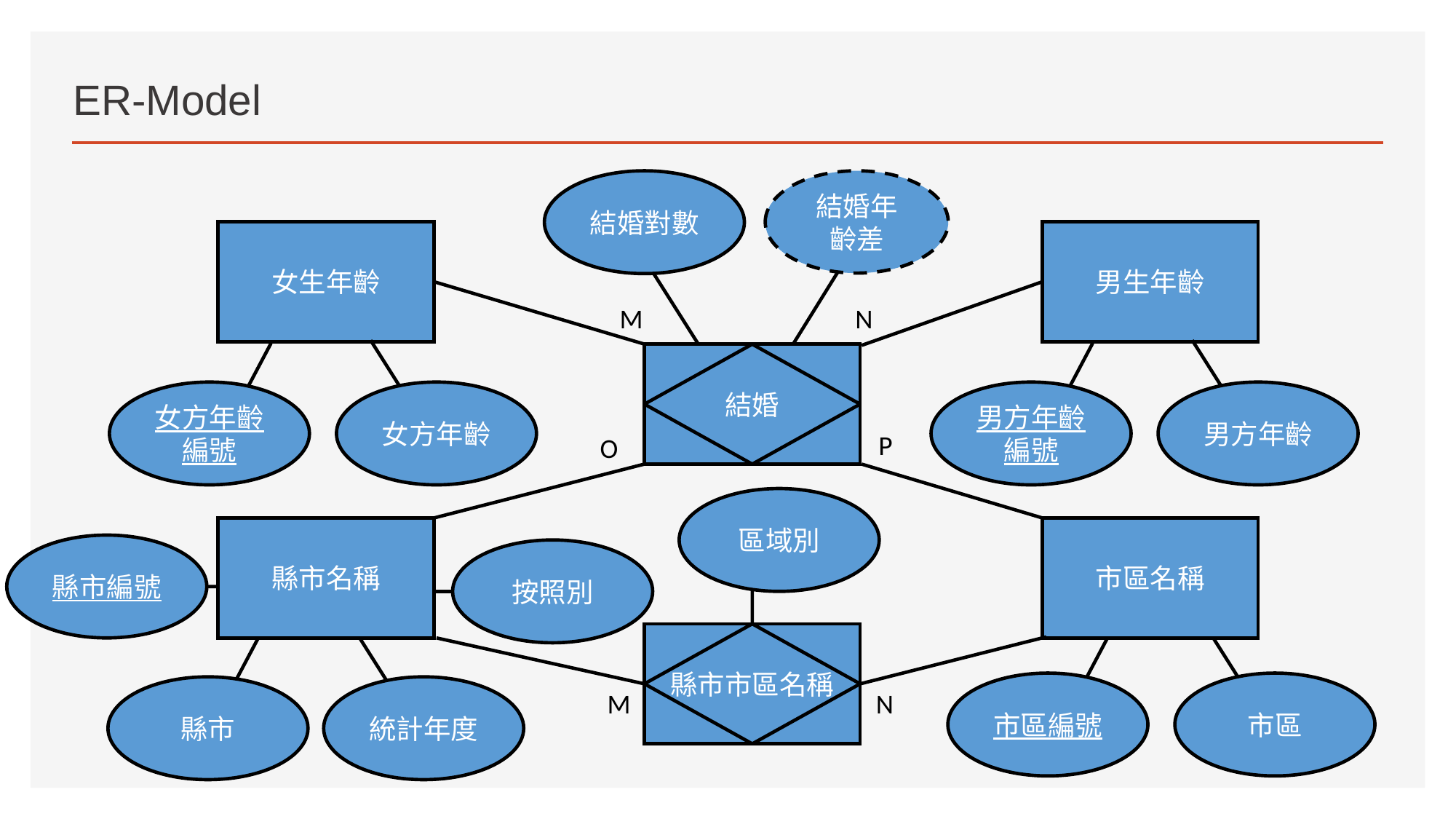

# ER-Model
結婚對數
結婚年齡差
女生年齡
男生年齡
M
N
結婚
女方年齡編號
女方年齡
男方年齡編號
男方年齡
P
O
區域別
縣市名稱
市區名稱
縣市編號
按照別
縣市市區名稱
市區編號
市區
縣市
統計年度
M
N